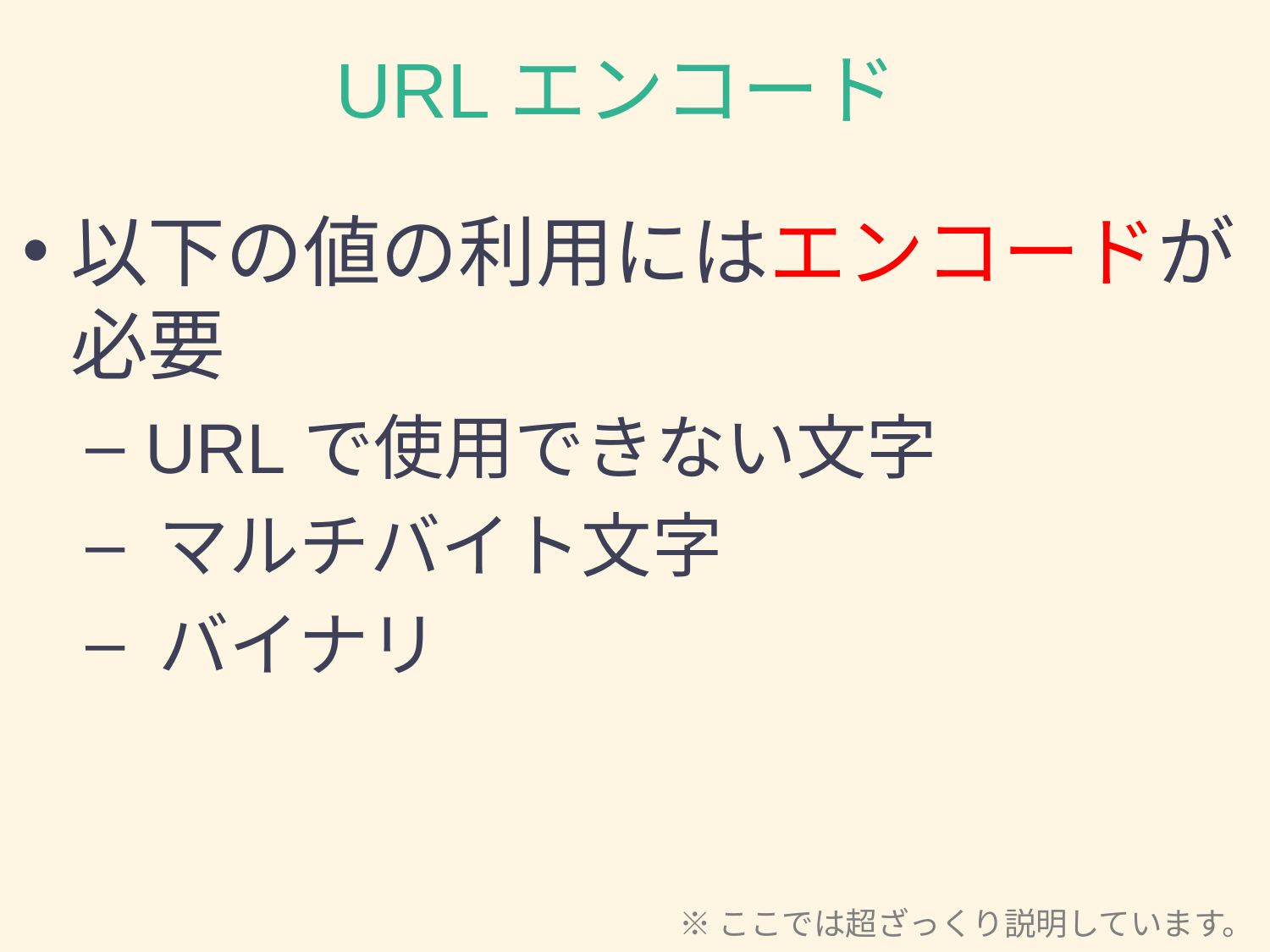

URLエンコード
以下の値の利用にはエンコードが必要
 URLで使用できない文字
 マルチバイト文字
 バイナリ

※ここでは超ざっくり説明しています。